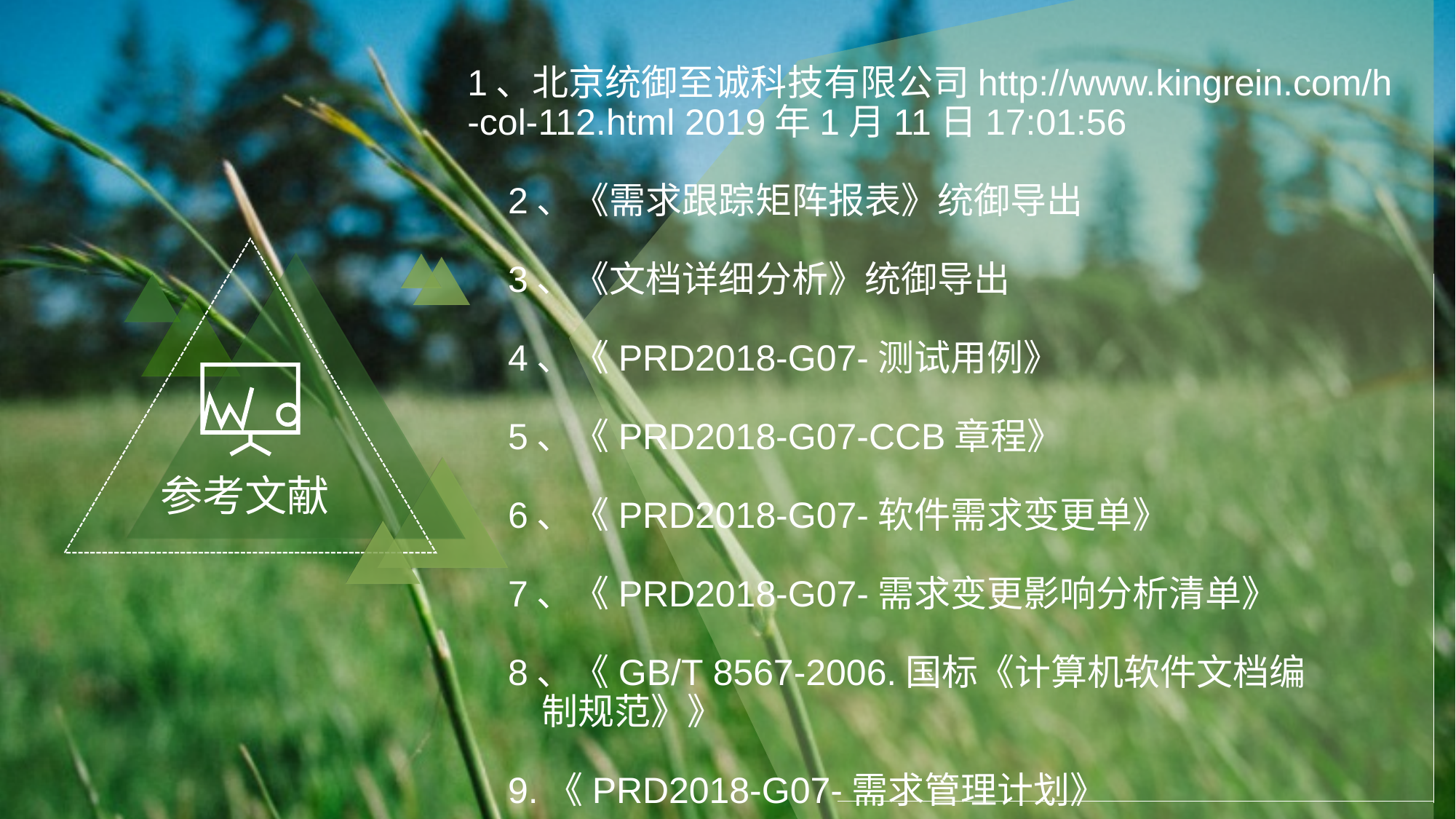

1、北京统御至诚科技有限公司http://www.kingrein.com/h-col-112.html 2019年1月11日17:01:56

    2、《需求跟踪矩阵报表》统御导出

    3、《文档详细分析》统御导出

    4、《PRD2018-G07-测试用例》

    5、《PRD2018-G07-CCB章程》

    6、《PRD2018-G07-软件需求变更单》

    7、《PRD2018-G07-需求变更影响分析清单》

    8、《GB/T 8567-2006.国标《计算机软件文档编
        制规范》》

    9.《PRD2018-G07-需求管理计划》

参考文献